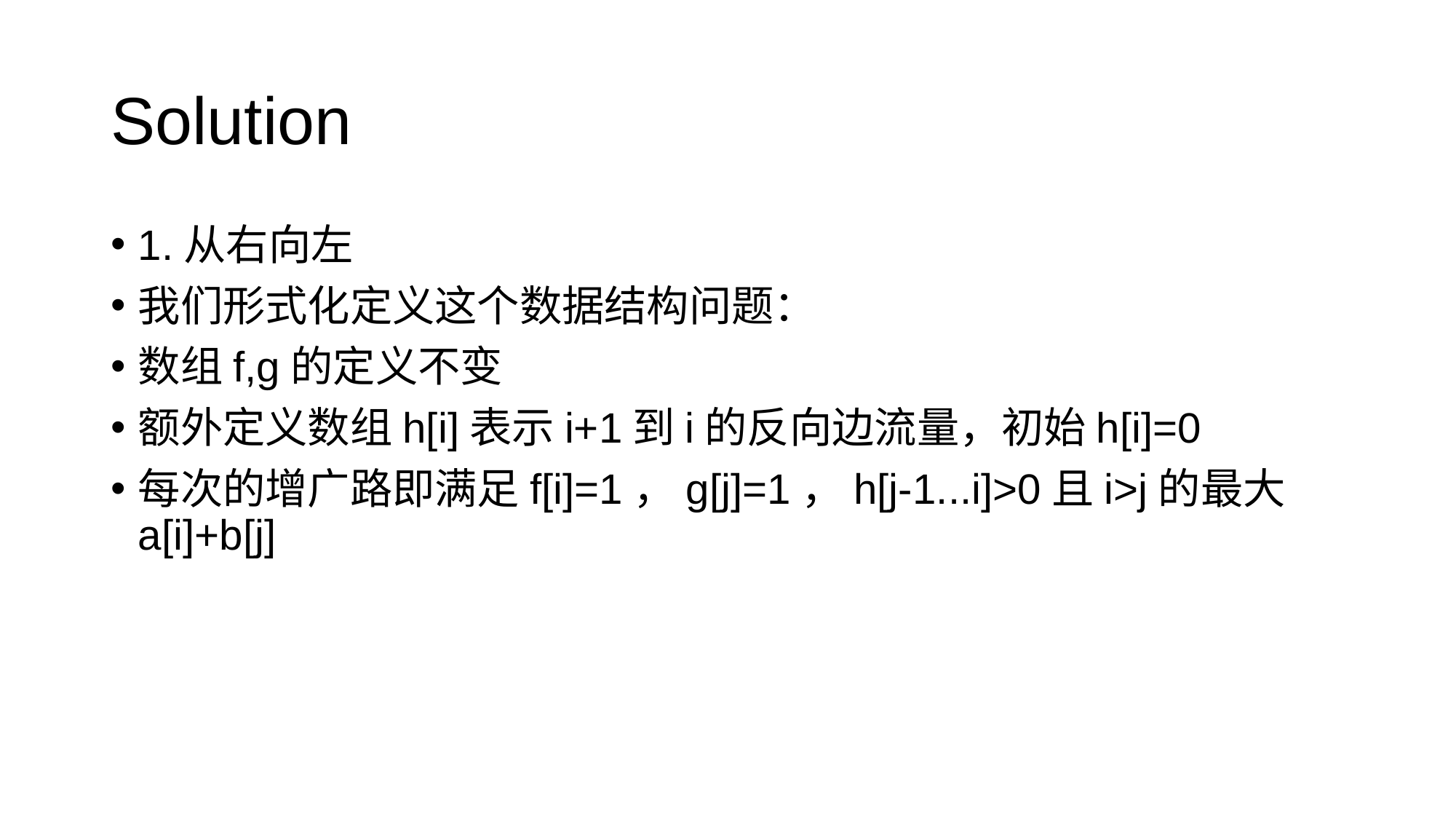

# Solution
1.从右向左
我们形式化定义这个数据结构问题：
数组f,g的定义不变
额外定义数组h[i]表示i+1到i的反向边流量，初始h[i]=0
每次的增广路即满足f[i]=1，g[j]=1，h[j-1...i]>0且i>j的最大a[i]+b[j]